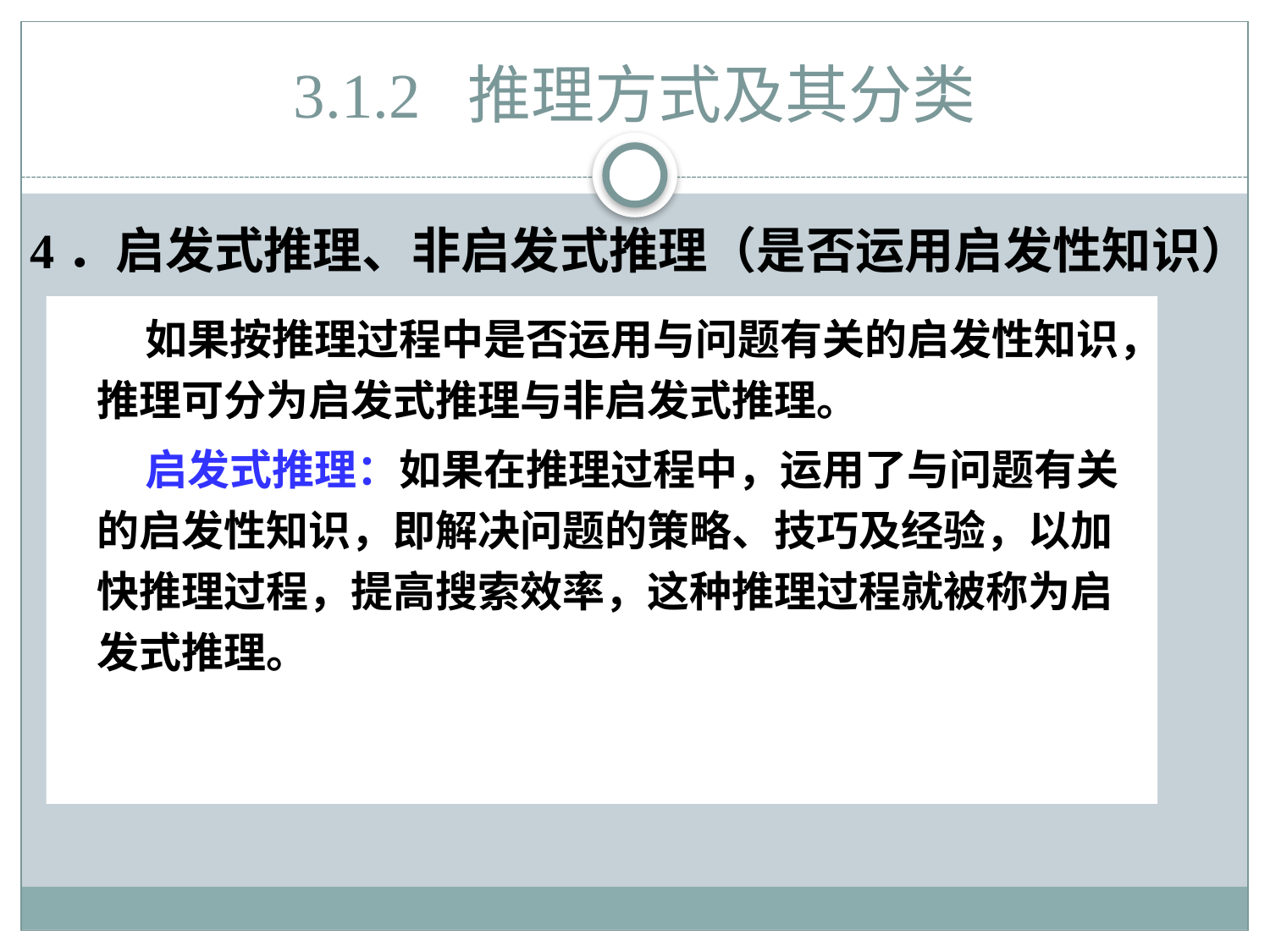

# 3.1.2  推理方式及其分类
4．启发式推理、非启发式推理（是否运用启发性知识）
        如果按推理过程中是否运用与问题有关的启发性知识，推理可分为启发式推理与非启发式推理。
        启发式推理：如果在推理过程中，运用了与问题有关的启发性知识，即解决问题的策略、技巧及经验，以加快推理过程，提高搜索效率，这种推理过程就被称为启发式推理。